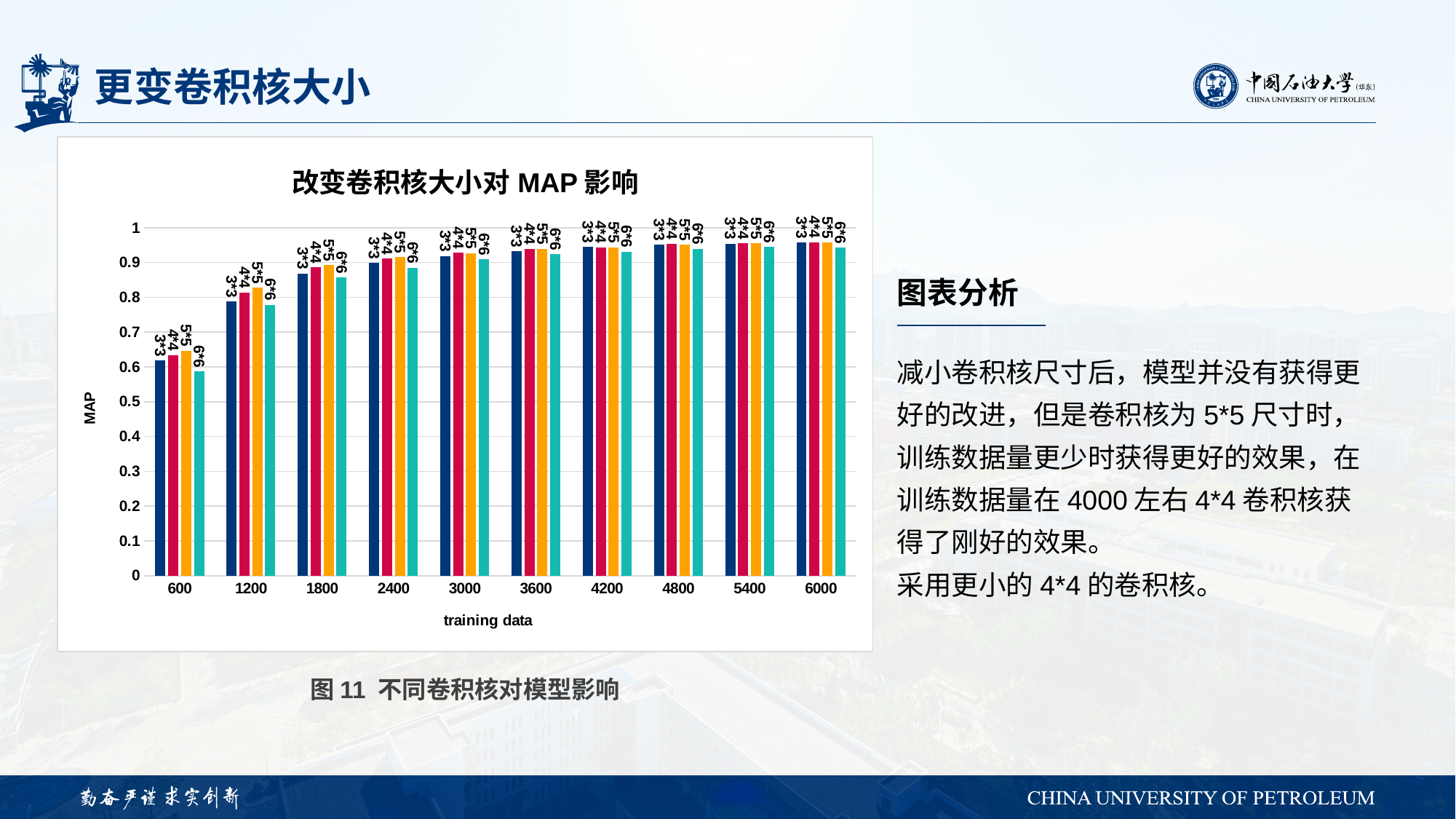

# 更变卷积核大小

### Chart: 改变卷积核大小对MAP影响

| Category | 3*3 | 4*4 | 5*5 | 6*6 |
|---|---|---|---|---|
| 600 | 0.619115635312351 | 0.633890077505596 | 0.647069634549829 | 0.5867763769948 |
| 1200 | 0.78796942564508 | 0.813975770060012 | 0.828152094144581 | 0.779010529829387 |
| 1800 | 0.868991025051699 | 0.886165791029701 | 0.893253653640066 | 0.856924918741598 |
| 2400 | 0.898559234914292 | 0.911199205586929 | 0.91569193164884 | 0.885276817696762 |
| 3000 | 0.919006860226423 | 0.927838314400169 | 0.927298559546147 | 0.909529196873638 |
| 3600 | 0.933042556462188 | 0.94001639832294 | 0.939483260536339 | 0.923663238622463 |
| 4200 | 0.944931383757982 | 0.944296068228777 | 0.943623678712032 | 0.931363876632649 |
| 4800 | 0.951322558938661 | 0.954170708895489 | 0.950856598245094 | 0.939767204500707 |
| 5400 | 0.954466942572951 | 0.956012082182036 | 0.955890518328053 | 0.944387632842721 |
| 6000 | 0.957416514718427 | 0.958840963281675 | 0.958249256868044 | 0.942356164478714 |
图表分析
减小卷积核尺寸后，模型并没有获得更好的改进，但是卷积核为5*5尺寸时，训练数据量更少时获得更好的效果，在训练数据量在4000左右4*4卷积核获得了刚好的效果。
采用更小的4*4的卷积核。
图11 不同卷积核对模型影响